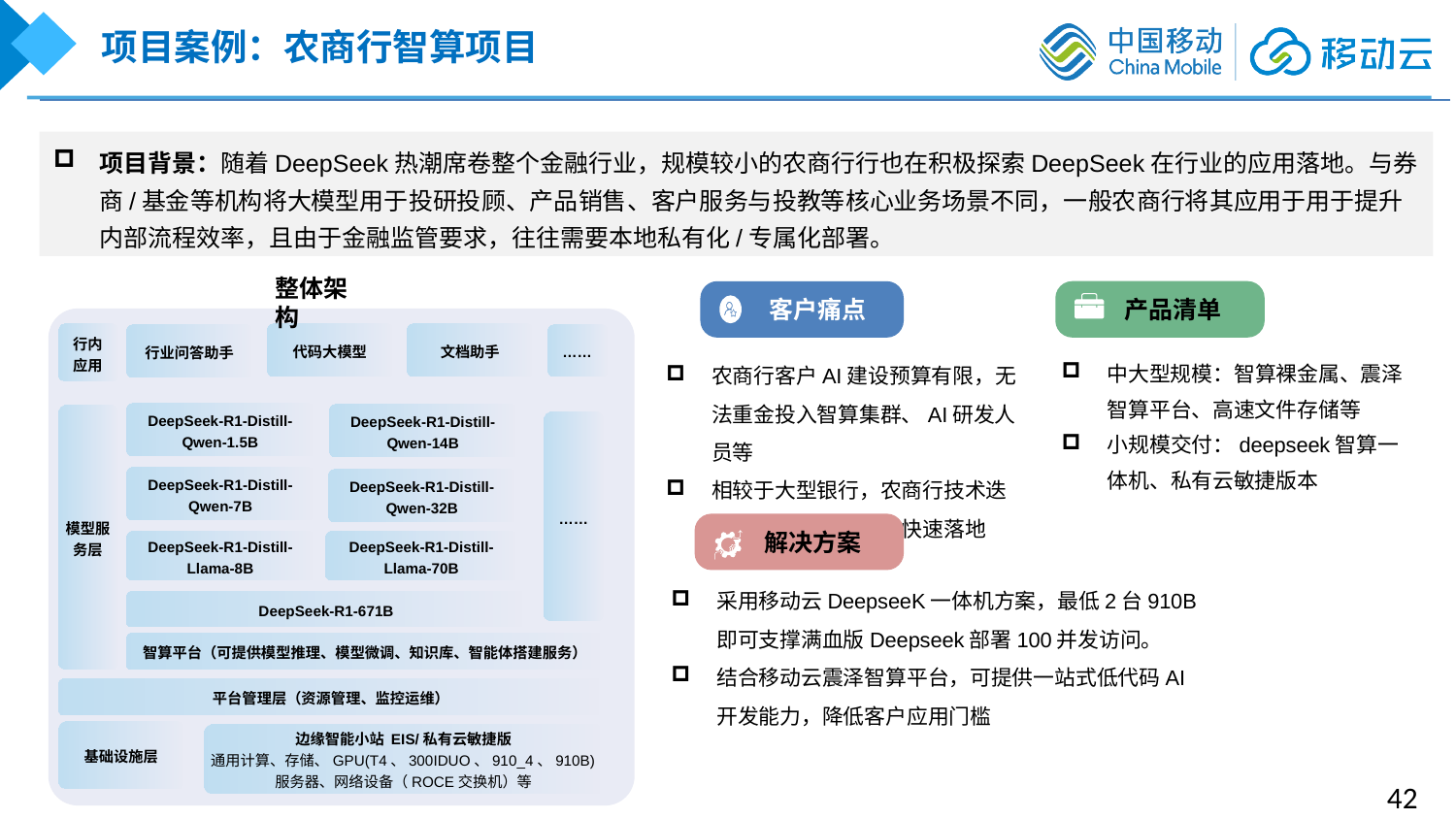

项目案例：农商行智算项目
项目背景：随着DeepSeek热潮席卷整个金融行业，规模较小的农商行行也在积极探索DeepSeek在行业的应用落地。与券商/基金等机构将大模型用于投研投顾、产品销售、客户服务与投教等核心业务场景不同，一般农商行将其应用于用于提升内部流程效率，且由于金融监管要求，往往需要本地私有化/专属化部署。
整体架构
产品清单
客户痛点

DeepSeek-R1-Distill-Qwen-1.5B
DeepSeek-R1-Distill-Qwen-14B
模型服务层
基础设施层
边缘智能小站 EIS/私有云敏捷版
通用计算、存储、GPU(T4、300IDUO、910_4、910B)服务器、网络设备（ROCE交换机）等
DeepSeek-R1-Distill-Qwen-7B
DeepSeek-R1-Distill-Qwen-32B
DeepSeek-R1-Distill-Llama-70B
DeepSeek-R1-Distill-Llama-8B
DeepSeek-R1-671B
智算平台（可提供模型推理、模型微调、知识库、智能体搭建服务）
……
平台管理层（资源管理、监控运维）
代码大模型
文档助手
行内
应用
行业问答助手
……
农商行客户AI建设预算有限，无法重金投入智算集群、AI研发人员等
相较于大型银行，农商行技术迭代较慢，新技术无法快速落地
中大型规模：智算裸金属、震泽智算平台、高速文件存储等
小规模交付：deepseek智算一体机、私有云敏捷版本
解决方案

采用移动云DeepseeK一体机方案，最低2台910B即可支撑满血版Deepseek部署100并发访问。
结合移动云震泽智算平台，可提供一站式低代码AI开发能力，降低客户应用门槛